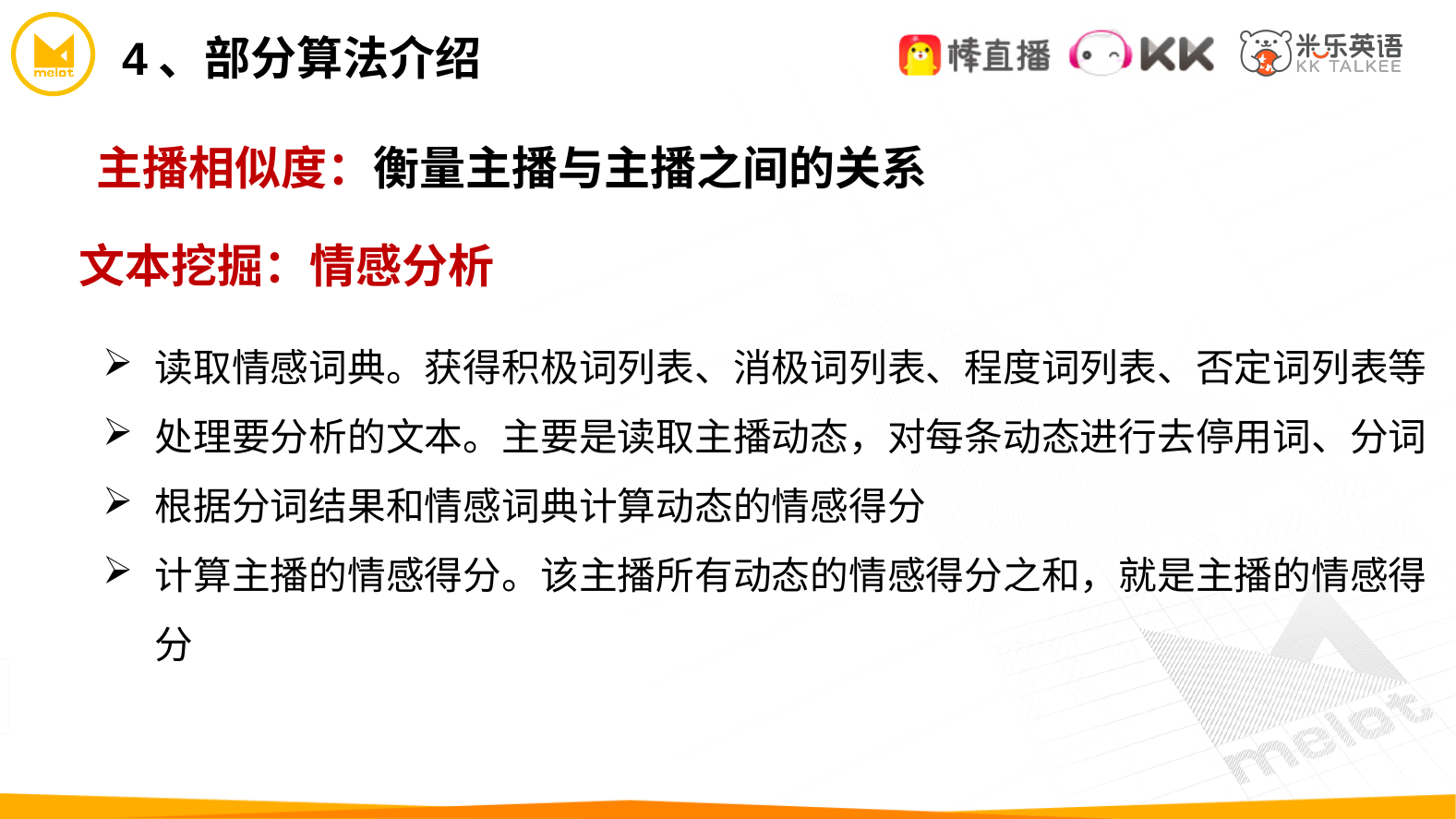

4、部分算法介绍
主播相似度：衡量主播与主播之间的关系
文本挖掘：情感分析
读取情感词典。获得积极词列表、消极词列表、程度词列表、否定词列表等
处理要分析的文本。主要是读取主播动态，对每条动态进行去停用词、分词
根据分词结果和情感词典计算动态的情感得分
计算主播的情感得分。该主播所有动态的情感得分之和，就是主播的情感得分